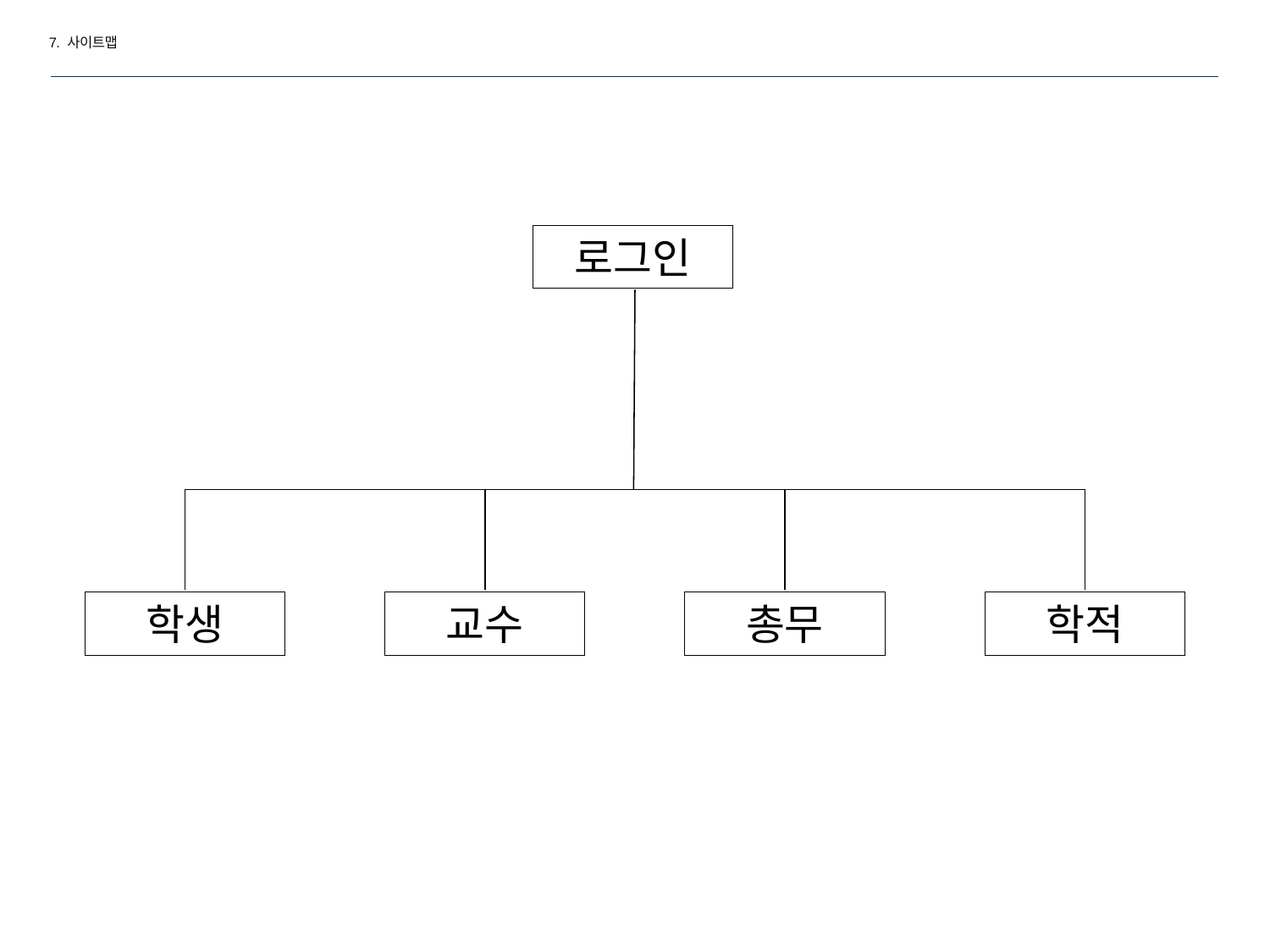

7. 사이트맵
로그인
교수
학생
총무
학적